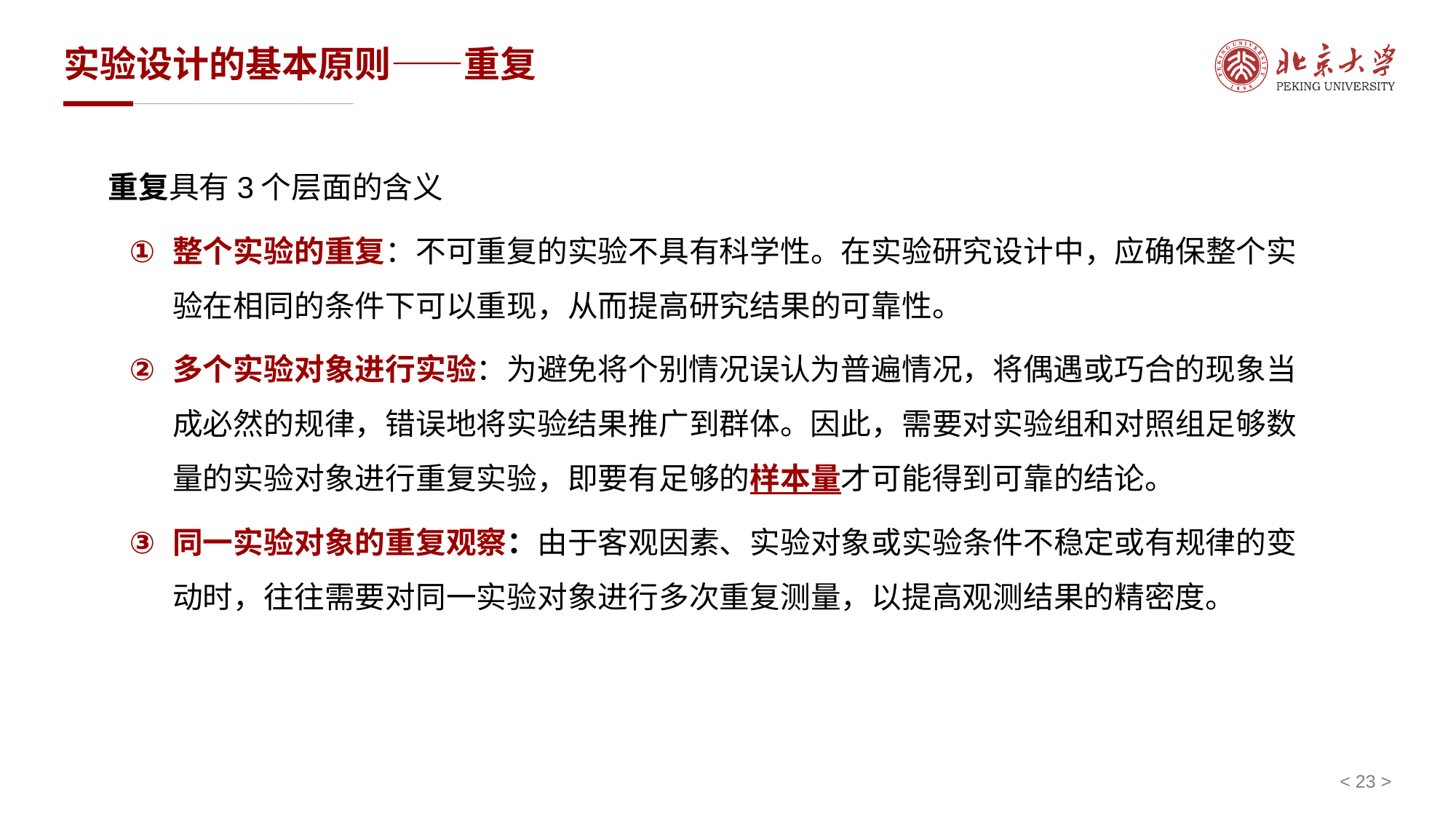

# 实验设计的基本原则——重复
重复具有3个层面的含义
整个实验的重复：不可重复的实验不具有科学性。在实验研究设计中，应确保整个实验在相同的条件下可以重现，从而提高研究结果的可靠性。
多个实验对象进行实验：为避免将个别情况误认为普遍情况，将偶遇或巧合的现象当成必然的规律，错误地将实验结果推广到群体。因此，需要对实验组和对照组足够数量的实验对象进行重复实验，即要有足够的样本量才可能得到可靠的结论。
同一实验对象的重复观察：由于客观因素、实验对象或实验条件不稳定或有规律的变动时，往往需要对同一实验对象进行多次重复测量，以提高观测结果的精密度。
< 23 >